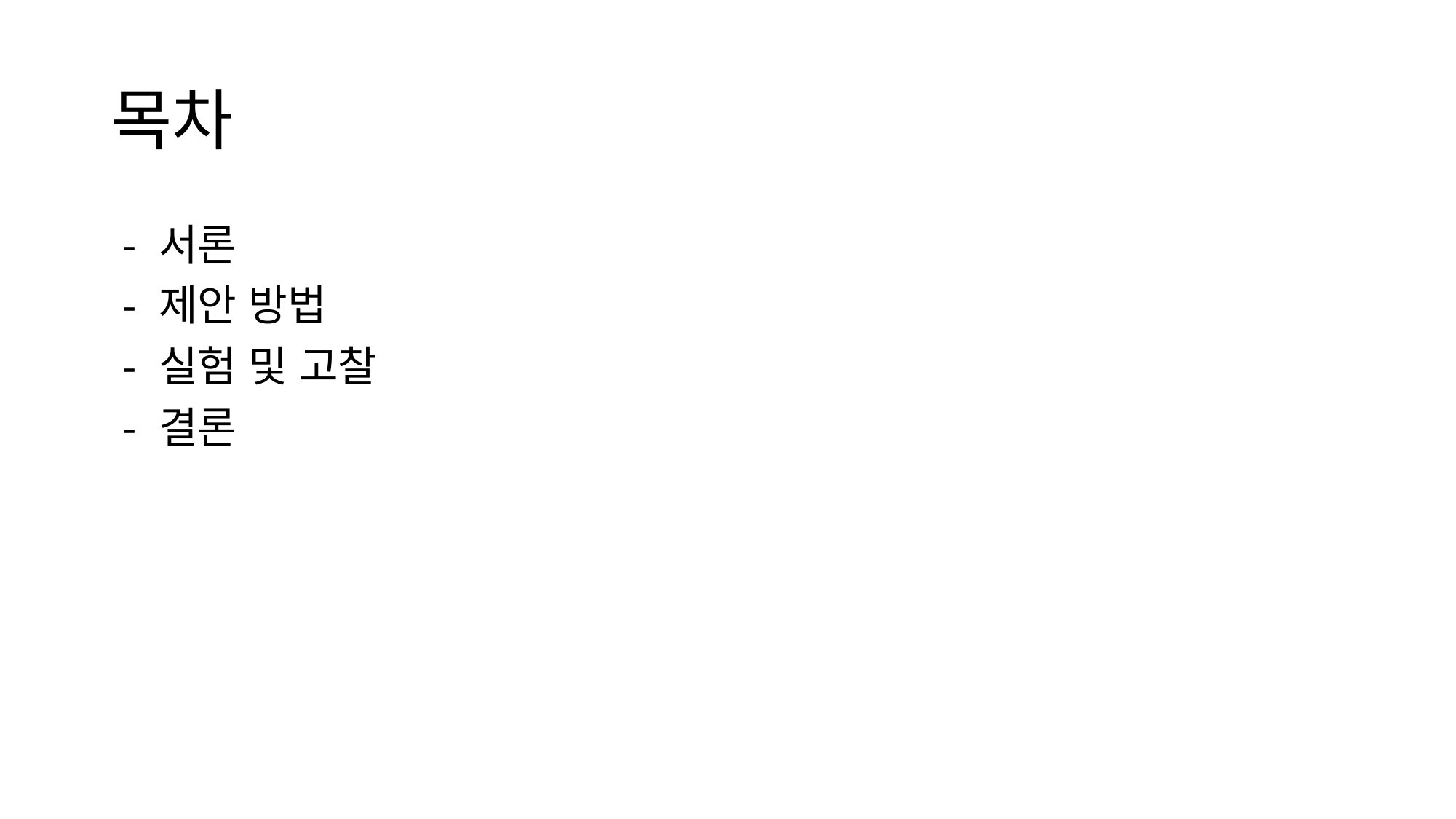

# 목차
 - 서론
 - 제안 방법
 - 실험 및 고찰
 - 결론